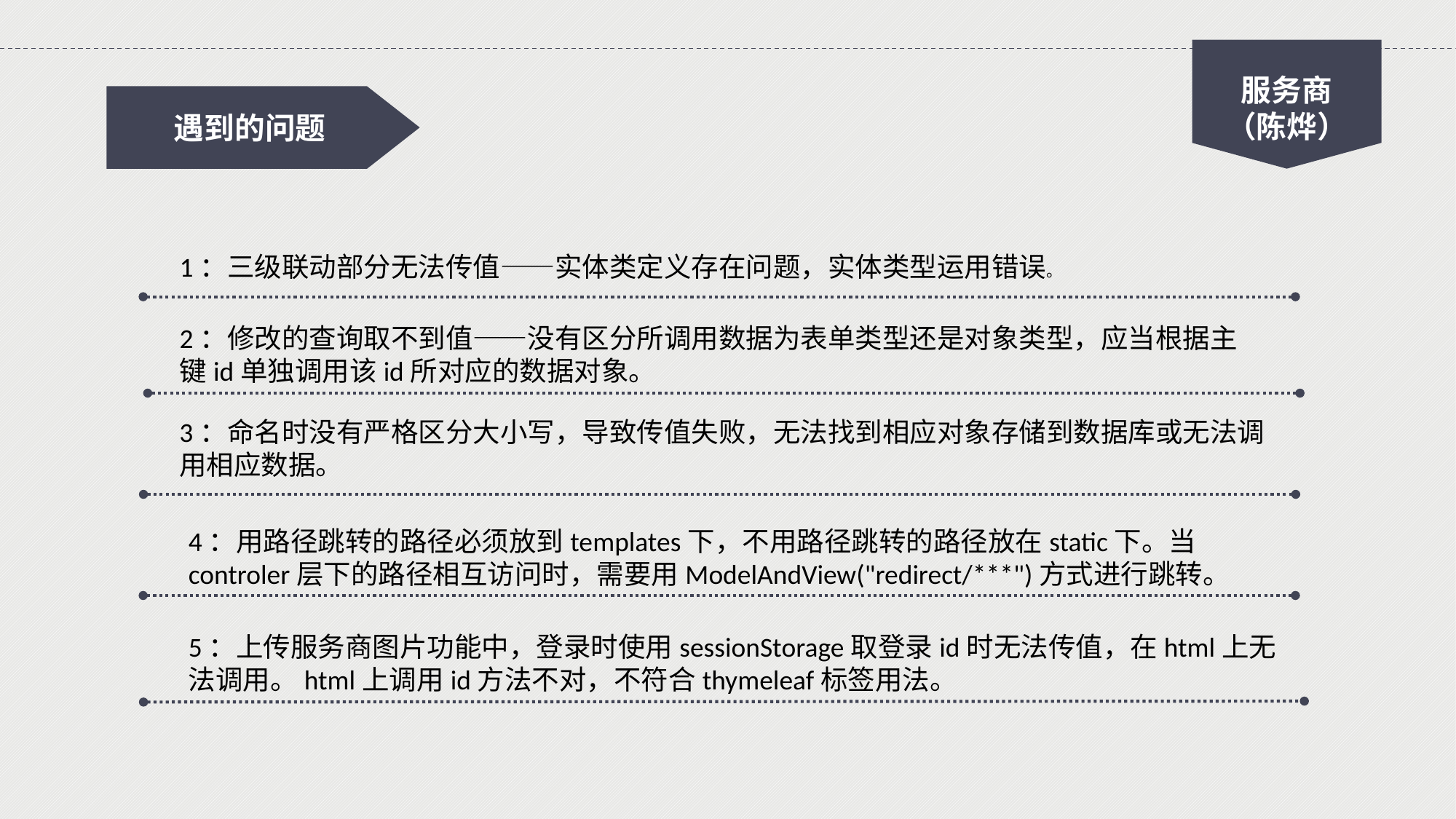

服务商
（陈烨）
遇到的问题
1：三级联动部分无法传值——实体类定义存在问题，实体类型运用错误。
2：修改的查询取不到值——没有区分所调用数据为表单类型还是对象类型，应当根据主键id单独调用该id所对应的数据对象。
3：命名时没有严格区分大小写，导致传值失败，无法找到相应对象存储到数据库或无法调用相应数据。
4：用路径跳转的路径必须放到templates下，不用路径跳转的路径放在static下。当controler层下的路径相互访问时，需要用ModelAndView("redirect/***")方式进行跳转。
5：上传服务商图片功能中，登录时使用sessionStorage取登录id时无法传值，在html上无法调用。html上调用id方法不对，不符合thymeleaf标签用法。